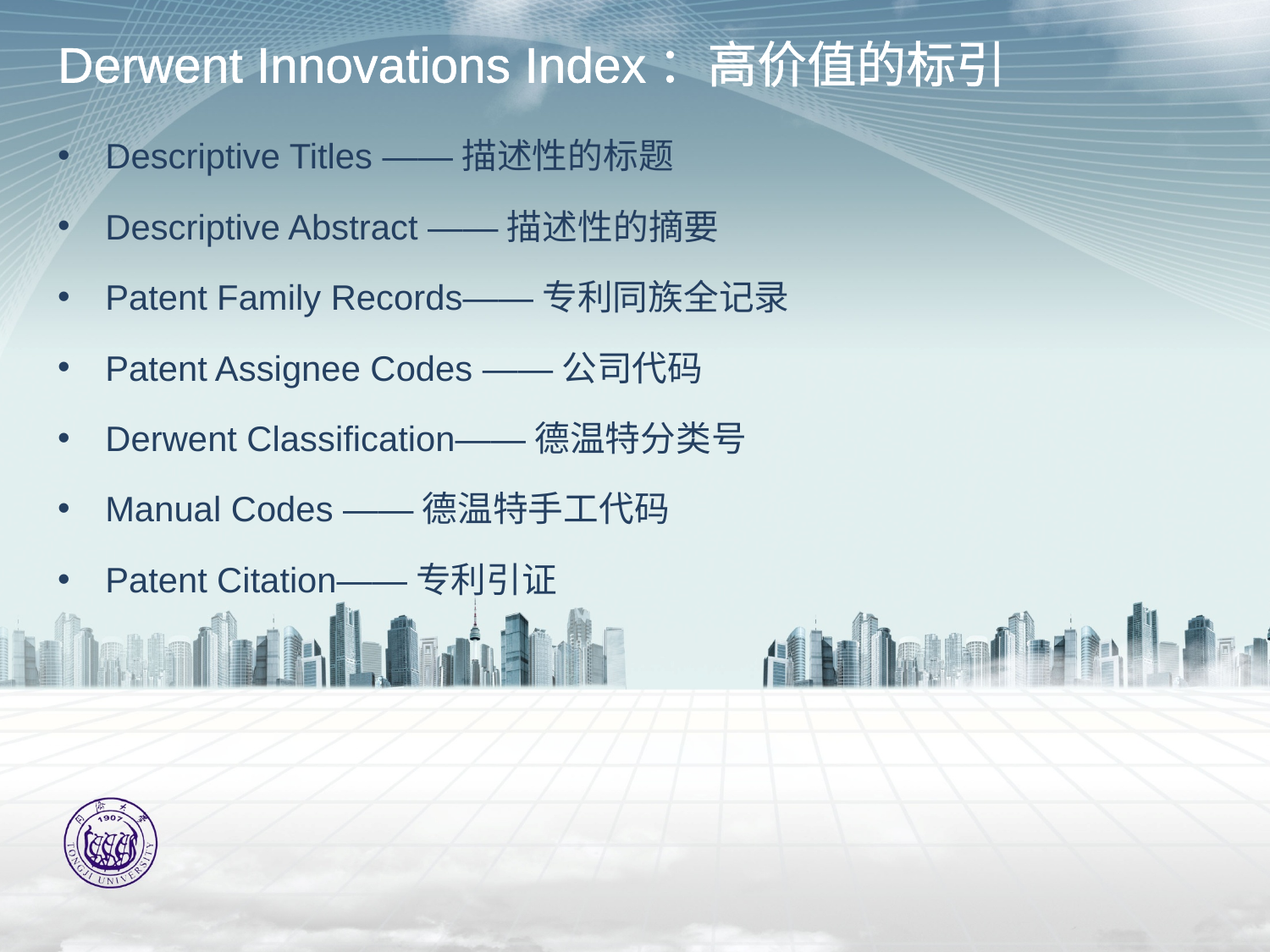

# Derwent Innovations Index：高价值的标引
Descriptive Titles ——描述性的标题
Descriptive Abstract ——描述性的摘要
Patent Family Records——专利同族全记录
Patent Assignee Codes ——公司代码
Derwent Classification——德温特分类号
Manual Codes ——德温特手工代码
Patent Citation——专利引证